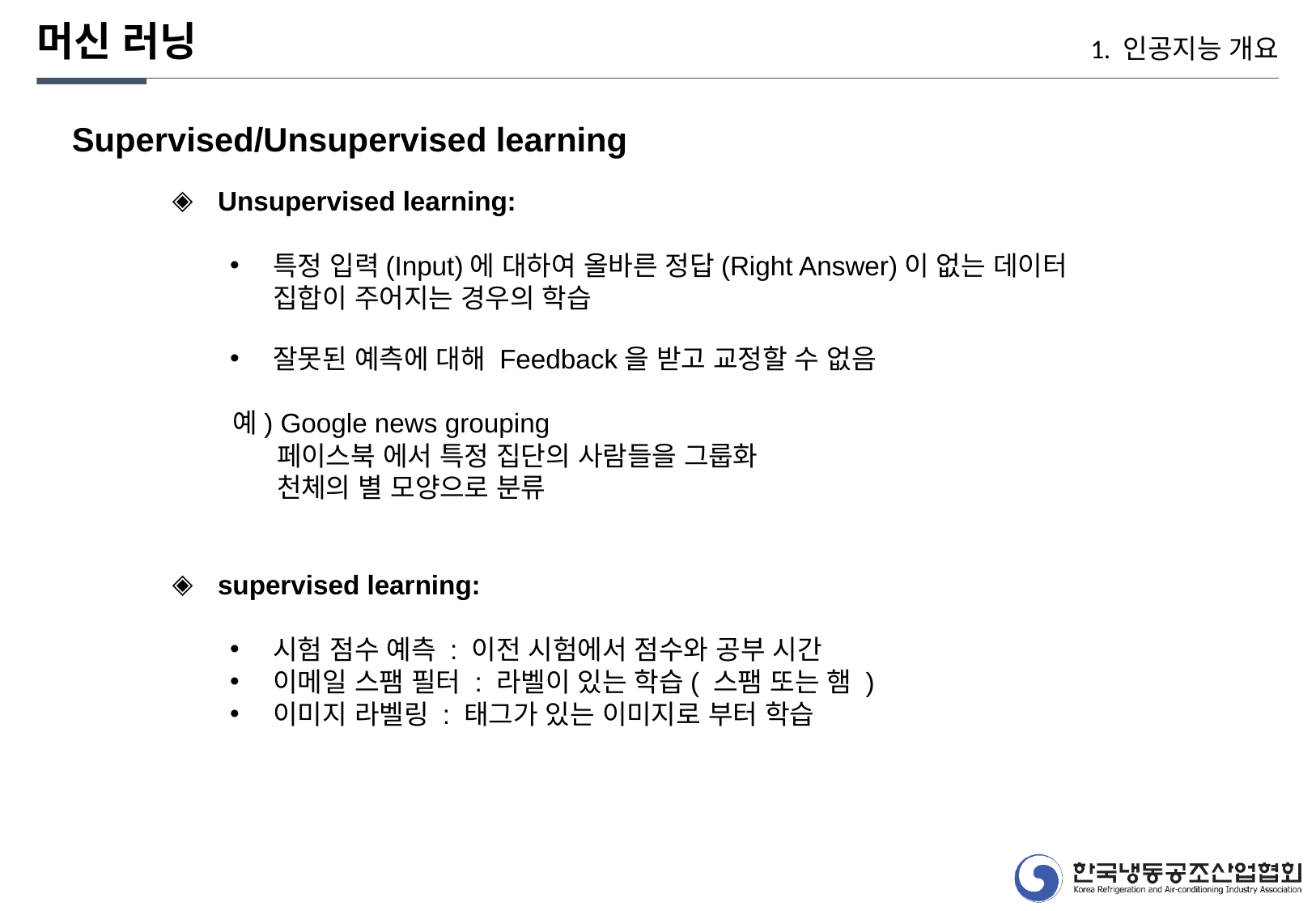

머신 러닝
1. 인공지능 개요
Supervised/Unsupervised learning
Unsupervised learning:

특정 입력(Input)에 대하여 올바른 정답(Right Answer)이 없는 데이터 집합이 주어지는 경우의 학습

잘못된 예측에 대해 Feedback을 받고 교정할 수 없음

예) Google news grouping
     페이스북 에서 특정 집단의 사람들을 그룹화
     천체의 별 모양으로 분류

supervised learning:

시험 점수 예측 : 이전 시험에서 점수와 공부 시간
이메일 스팸 필터 : 라벨이 있는 학습( 스팸 또는 햄 )
이미지 라벨링 : 태그가 있는 이미지로 부터 학습